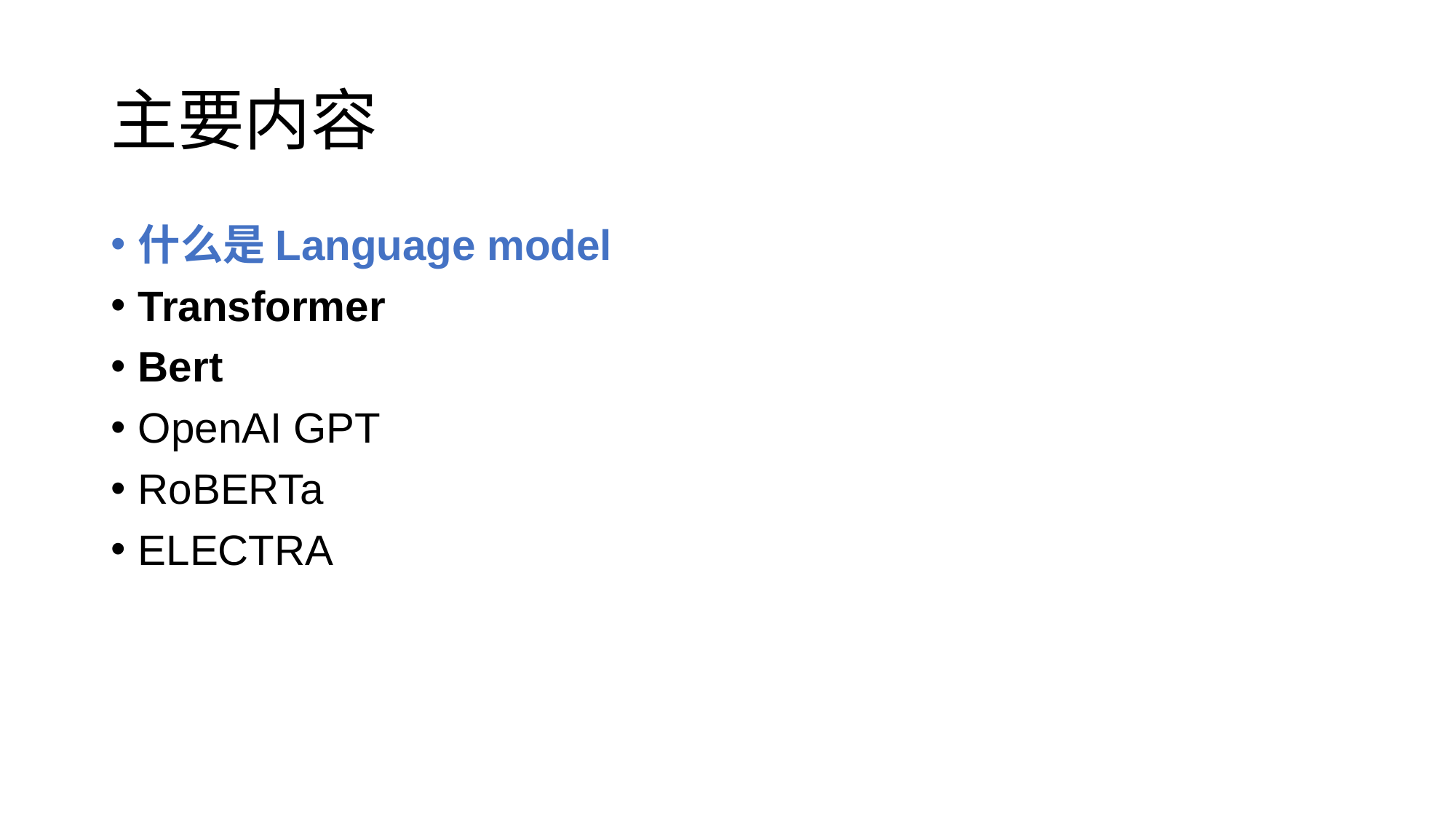

# 主要内容
什么是Language model
Transformer
Bert
OpenAI GPT
RoBERTa
ELECTRA